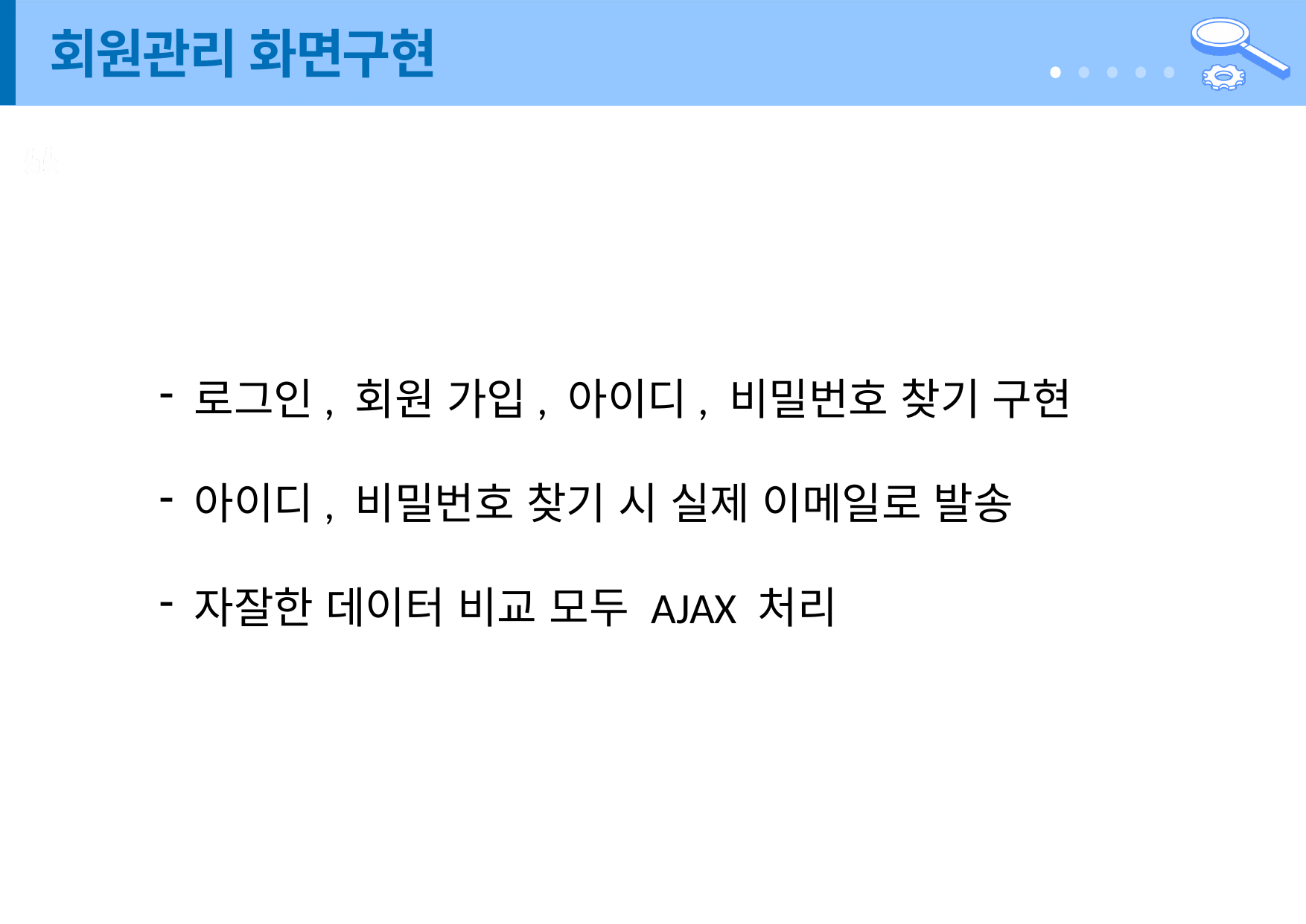

# 회원관리 화면구현
로그인, 회원 가입, 아이디, 비밀번호 찾기 구현
아이디, 비밀번호 찾기 시 실제 이메일로 발송
자잘한 데이터 비교 모두 AJAX 처리